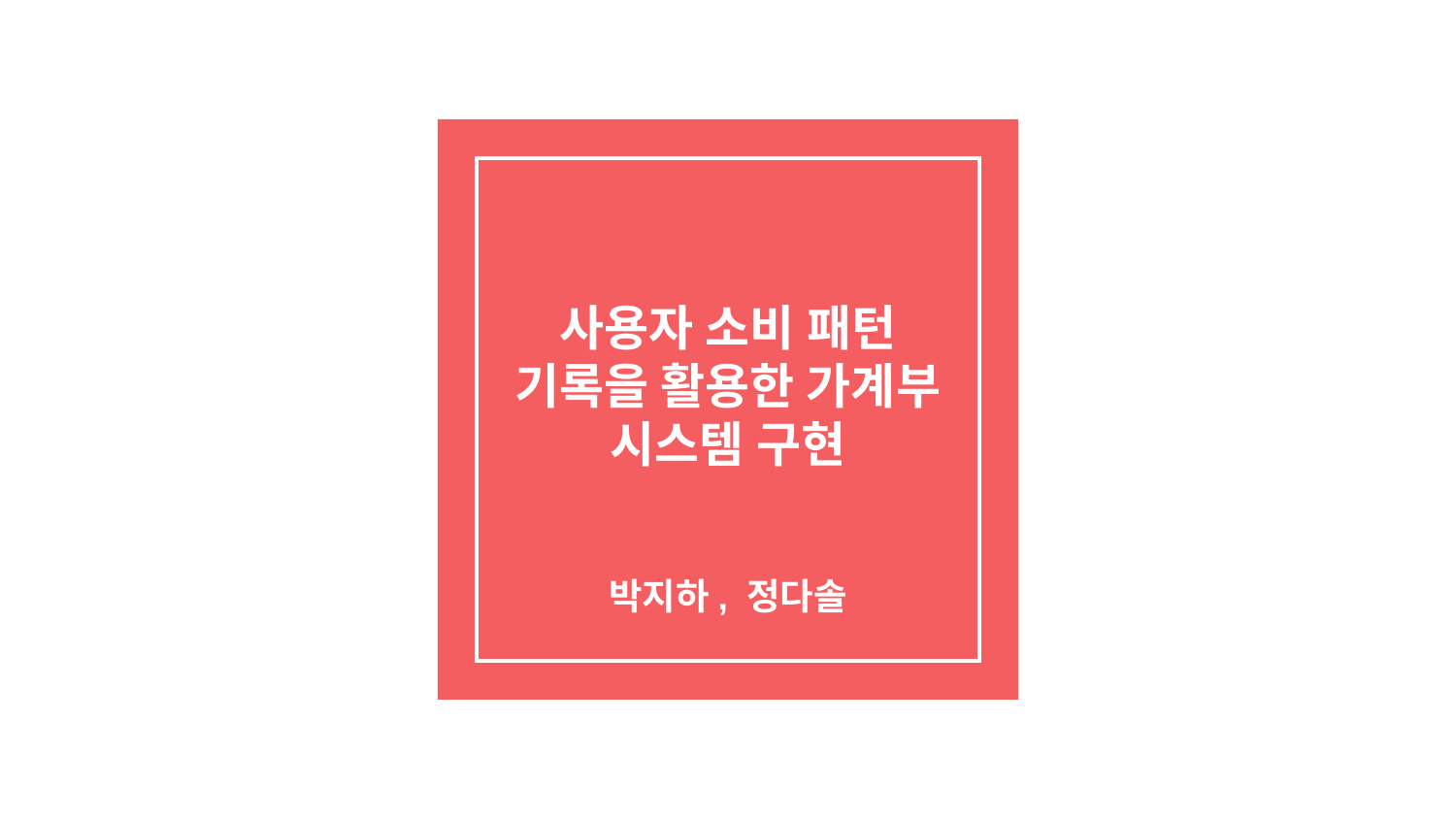

# 사용자 소비 패턴 기록을 활용한 가계부 시스템 구현
박지하, 정다솔